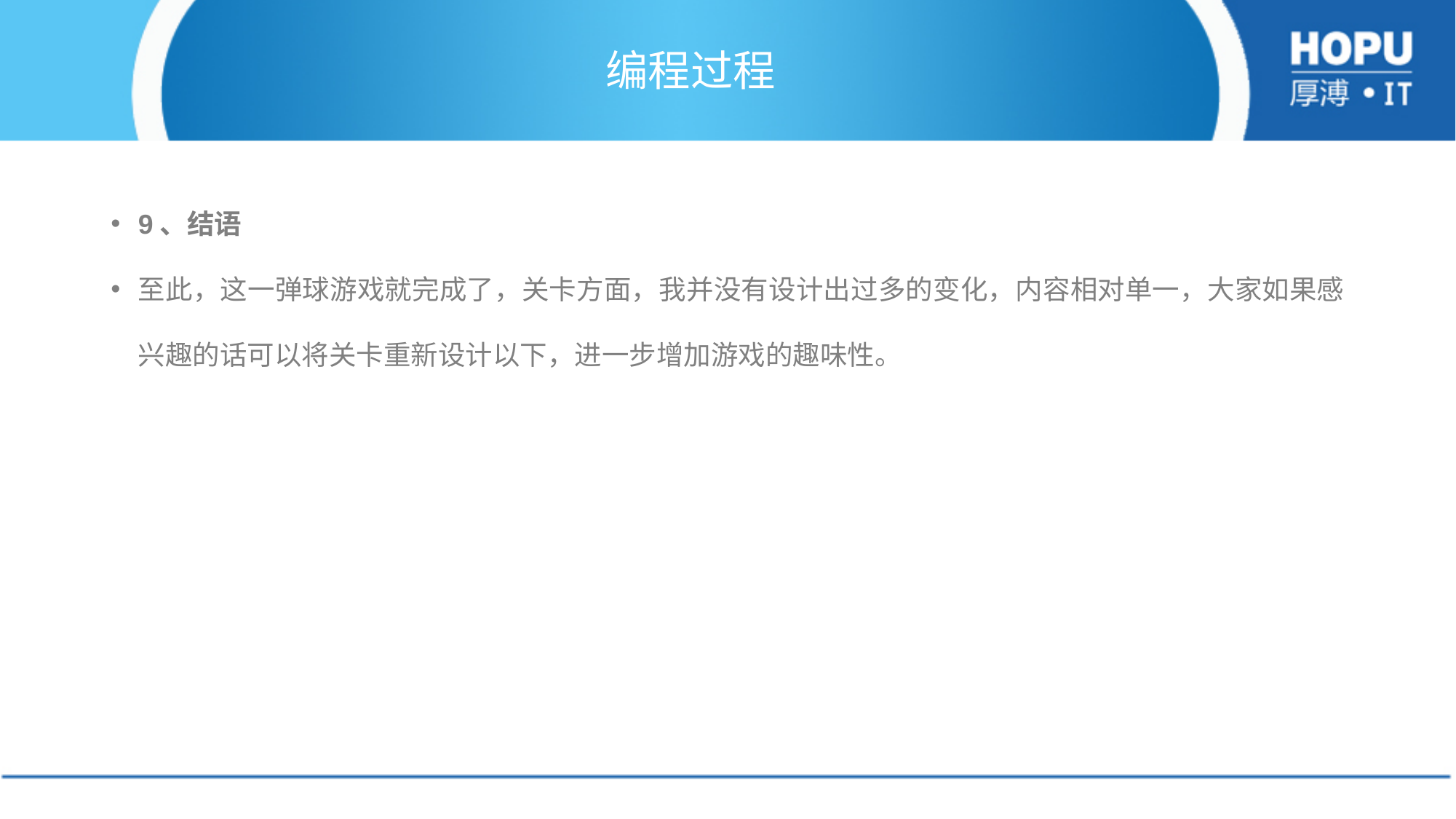

# 编程过程
9、结语
至此，这一弹球游戏就完成了，关卡方面，我并没有设计出过多的变化，内容相对单一，大家如果感兴趣的话可以将关卡重新设计以下，进一步增加游戏的趣味性。